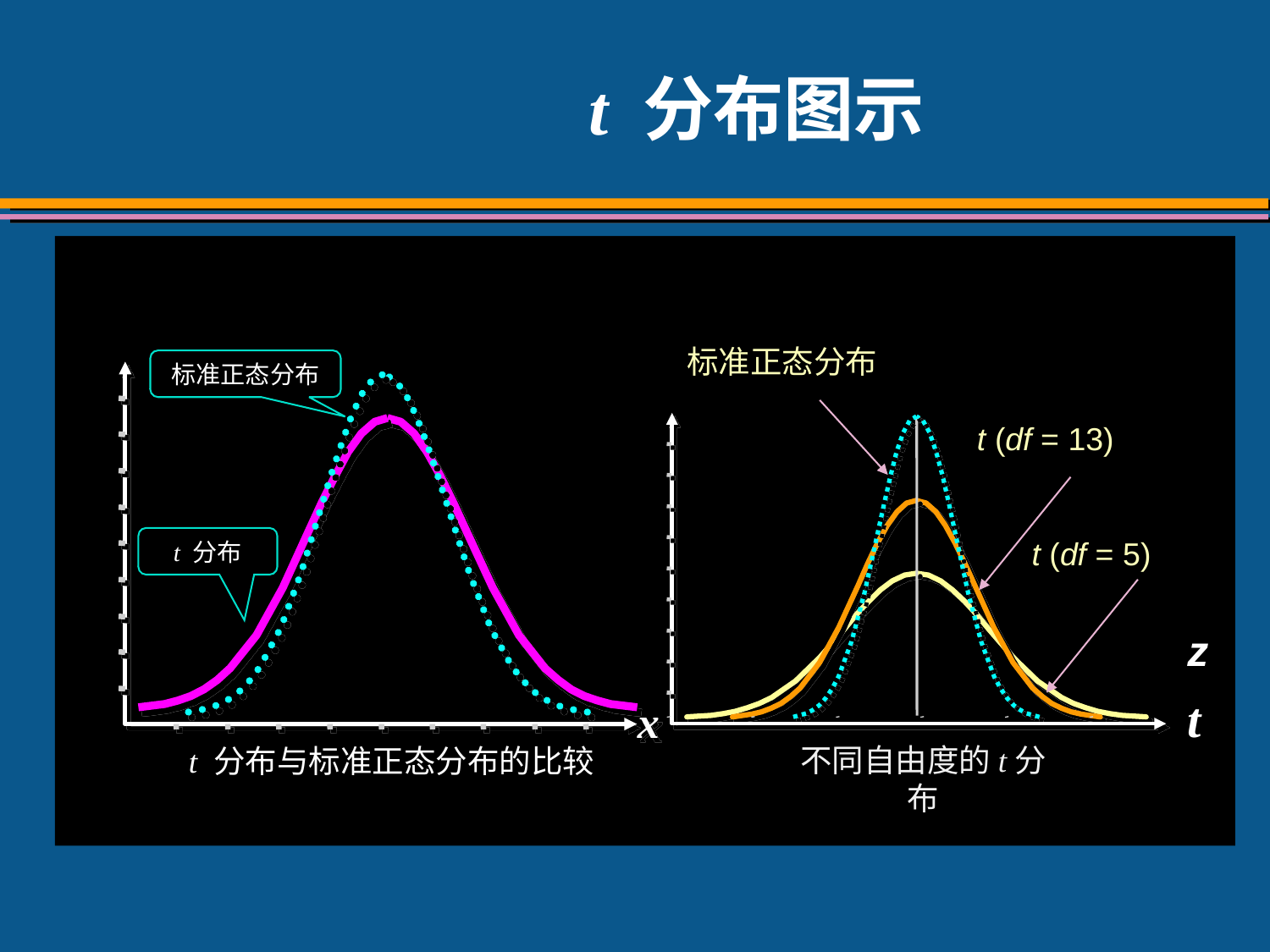

# t 分布图示

标准正态分布

t (df = 13)

t (df = 5)

z
t

不同自由度的t分布
标准正态分布

t 分布

x

t 分布与标准正态分布的比较